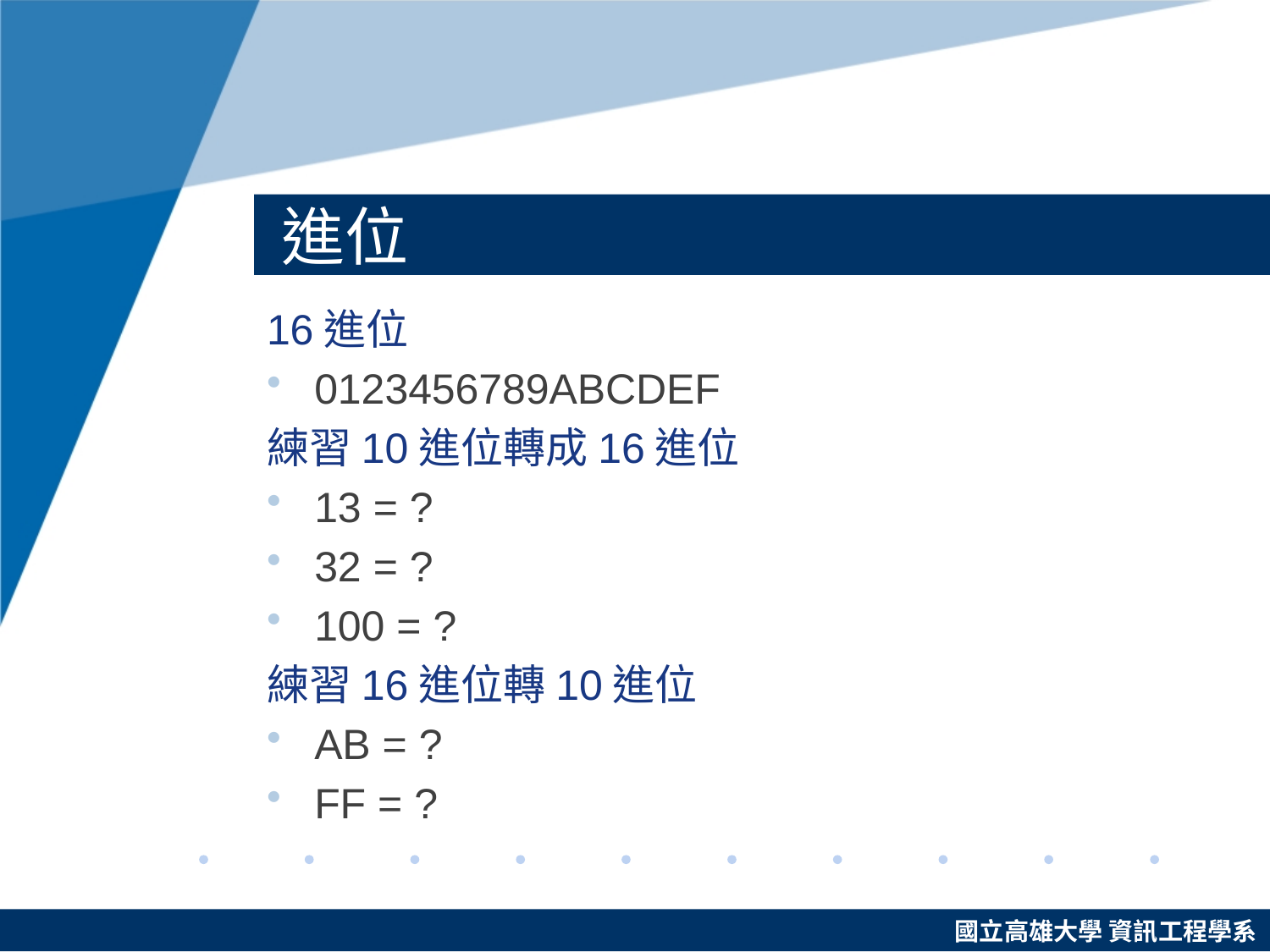

# 進位
16進位
0123456789ABCDEF
練習10進位轉成16進位
13 = ?
32 = ?
100 = ?
練習16進位轉10進位
AB = ?
FF = ?